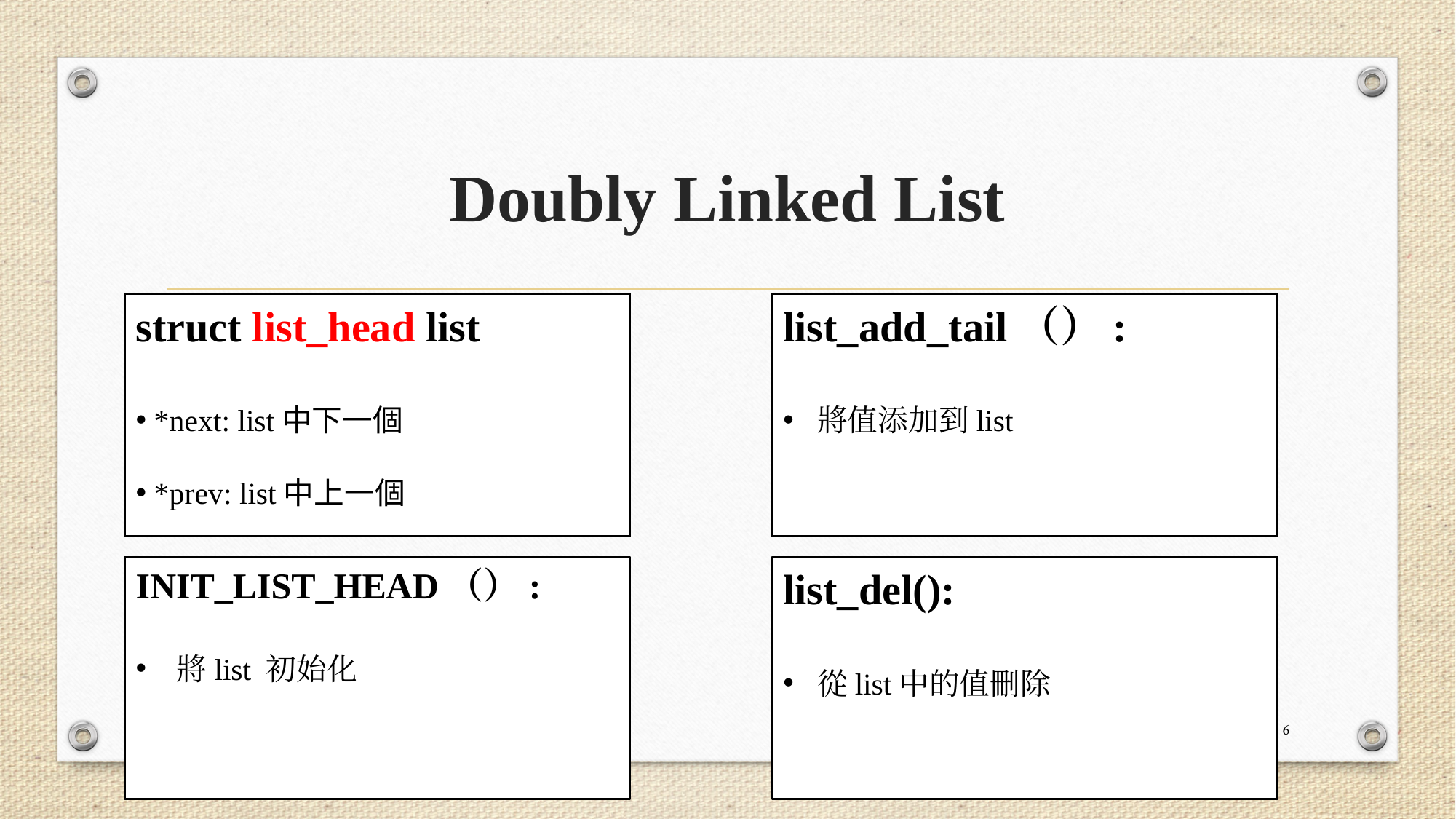

# Doubly Linked List
struct list_head list

 *next: list中下一個

 *prev: list中上一個

list_add_tail（）:

將值添加到list

list_del():

從list中的值刪除
INIT_LIST_HEAD（）:

將list 初始化
6